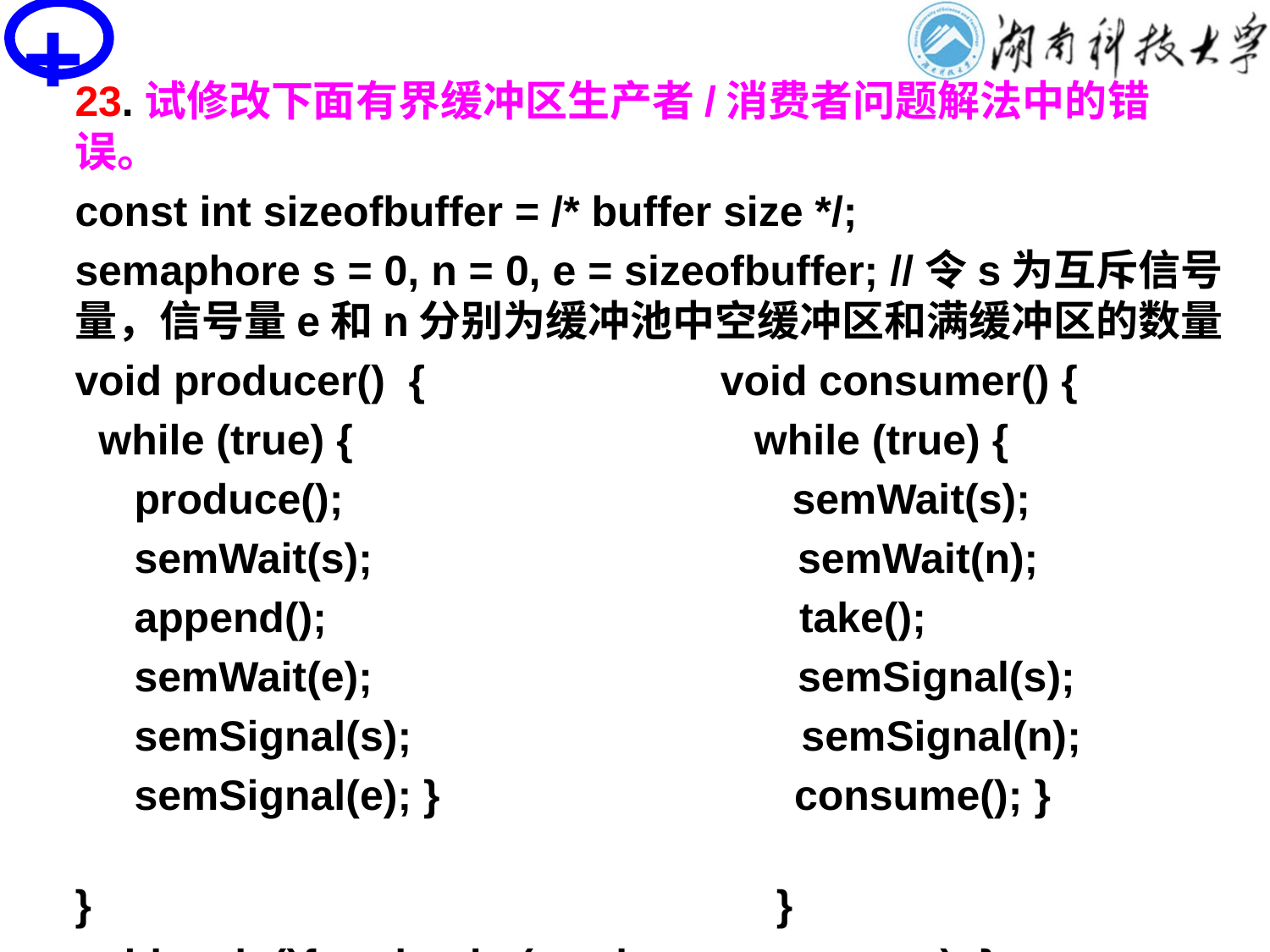

+

# PV操作思考题
23.试修改下面有界缓冲区生产者/消费者问题解法中的错误。
const int sizeofbuffer = /* buffer size */;
semaphore s = 0, n = 0, e = sizeofbuffer; //令s为互斥信号量，信号量e和n分别为缓冲池中空缓冲区和满缓冲区的数量
void producer()  {                         void consumer() {
  while (true) {                                  while (true) {
     produce();                                      semWait(s);
     semWait(s);                                    semWait(n);
     append();                                        take();
     semWait(e);                                    semSignal(s);
     semSignal(s);                                 semSignal(n);
     semSignal(e); }                              consume(); }
}                                                          }
void main(){ parbegin (producer, consumer); }